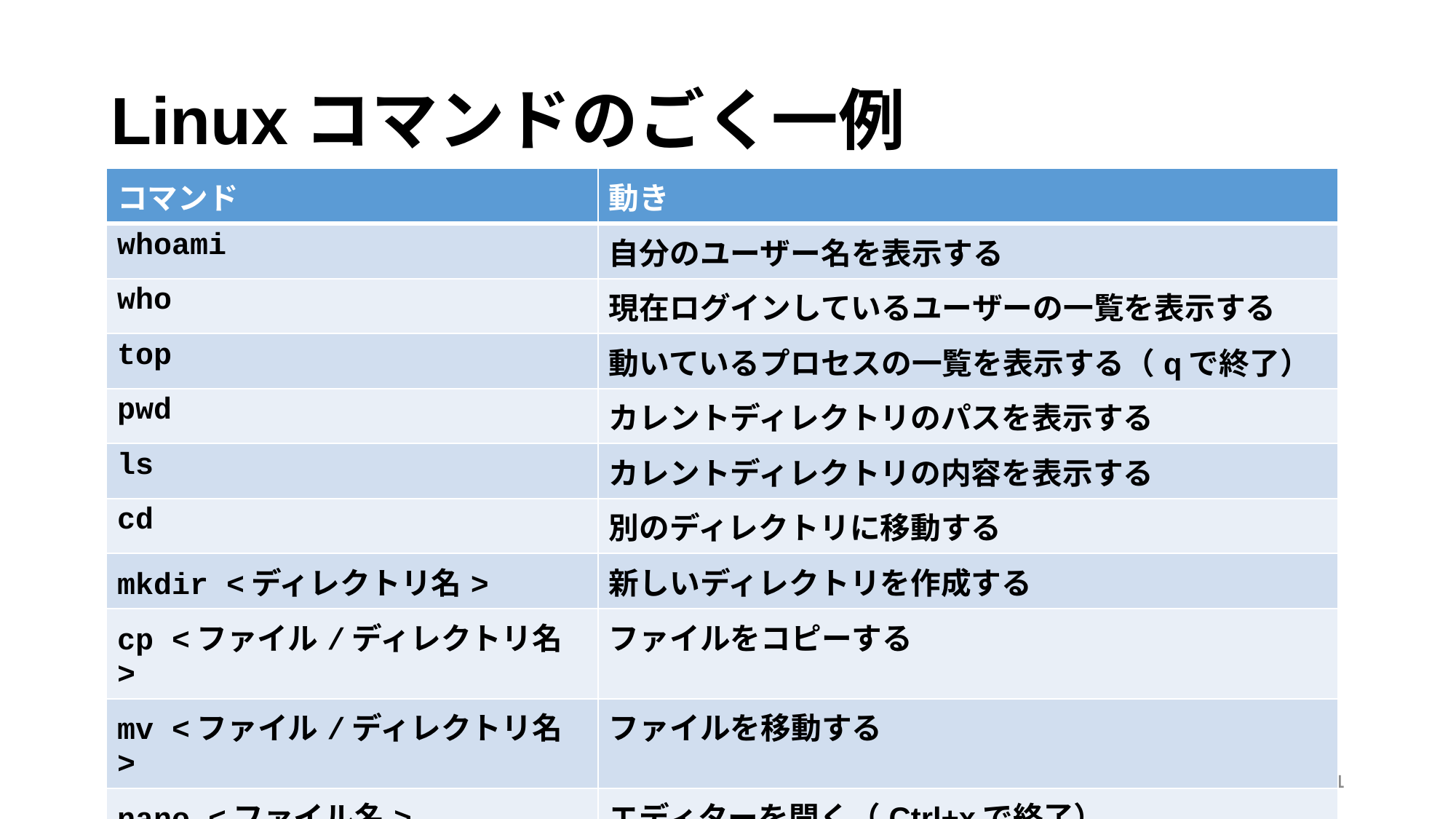

# Linuxコマンドのごく一例
| コマンド | 動き |
| --- | --- |
| whoami | 自分のユーザー名を表示する |
| who | 現在ログインしているユーザーの一覧を表示する |
| top | 動いているプロセスの一覧を表示する（qで終了） |
| pwd | カレントディレクトリのパスを表示する |
| ls | カレントディレクトリの内容を表示する |
| cd | 別のディレクトリに移動する |
| mkdir <ディレクトリ名> | 新しいディレクトリを作成する |
| cp <ファイル/ディレクトリ名> | ファイルをコピーする |
| mv <ファイル/ディレクトリ名> | ファイルを移動する |
| nano <ファイル名> | エディターを開く（Ctrl+xで終了） |
| less <ファイル名> | ファイルの内容を表示する |
11